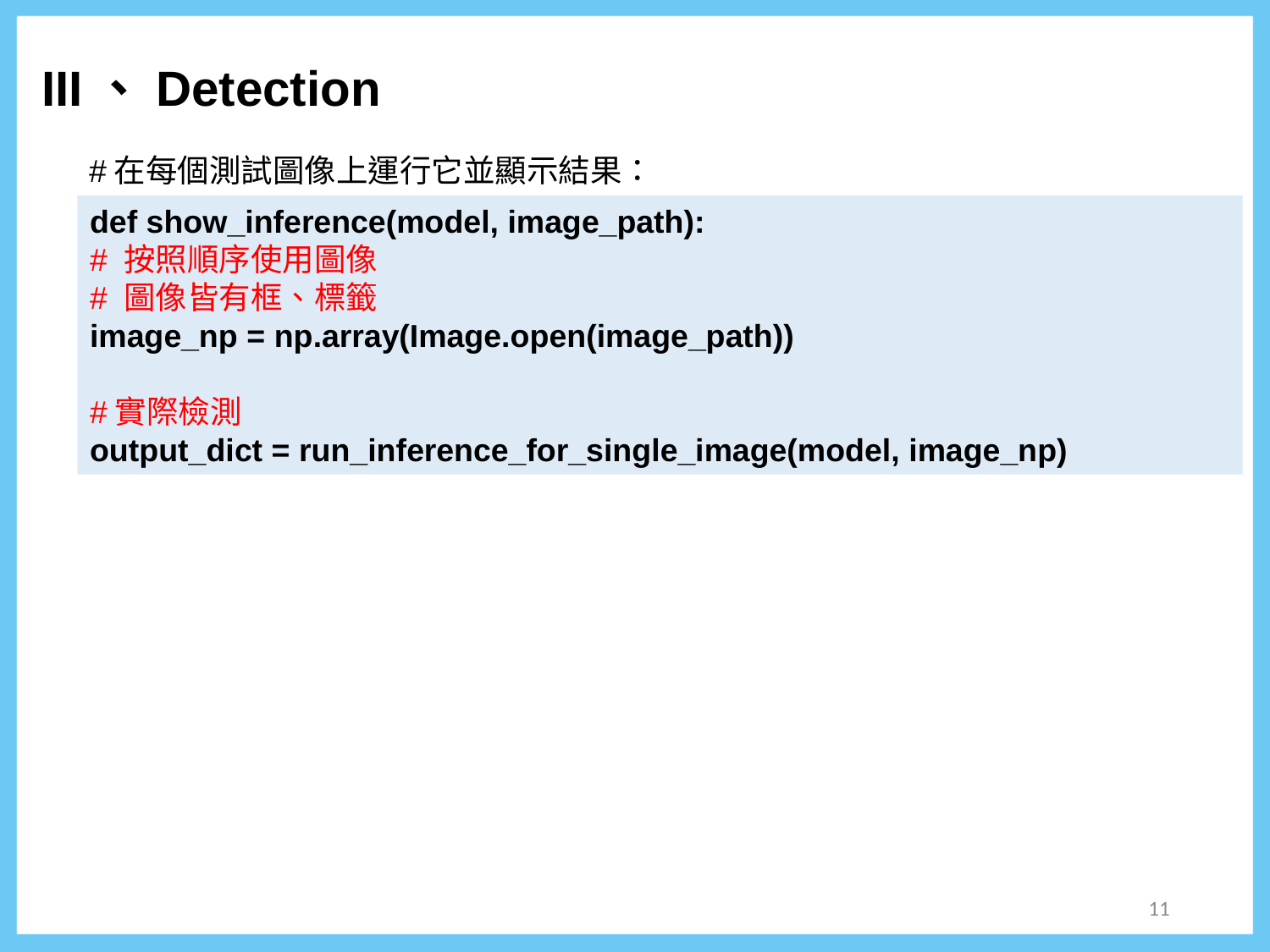

III、Detection
#在每個測試圖像上運行它並顯示結果：
def show_inference(model, image_path):
# 按照順序使用圖像
# 圖像皆有框、標籤
image_np = np.array(Image.open(image_path))

#實際檢測
output_dict = run_inference_for_single_image(model, image_np)
11